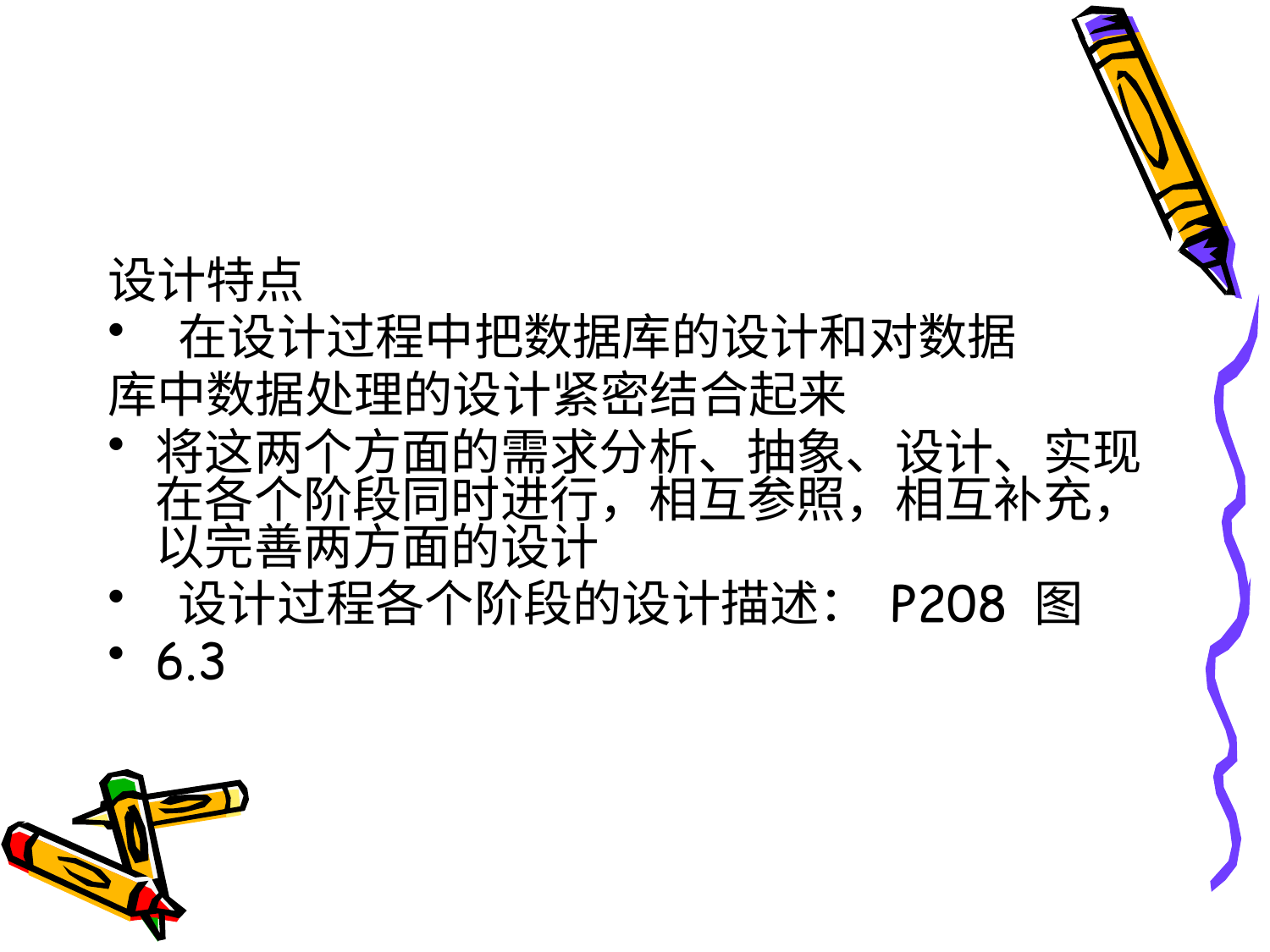

#
设计特点
 在设计过程中把数据库的设计和对数据
库中数据处理的设计紧密结合起来
将这两个方面的需求分析、抽象、设计、实现在各个阶段同时进行，相互参照，相互补充，以完善两方面的设计
 设计过程各个阶段的设计描述： P208 图
6.3